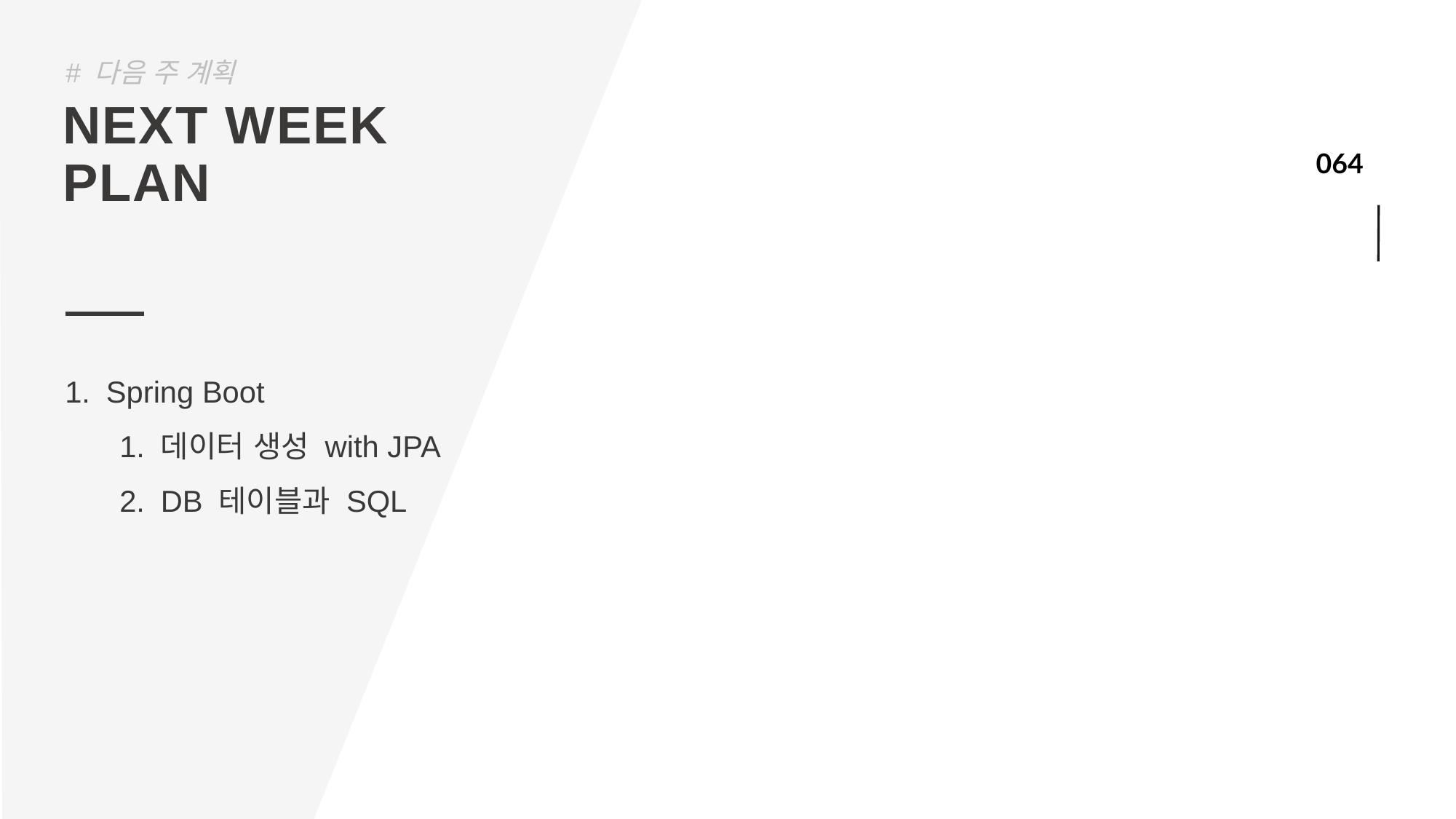

# 다음 주 계획
NEXT WEEK
PLAN
Spring Boot
데이터 생성 with JPA
DB 테이블과 SQL